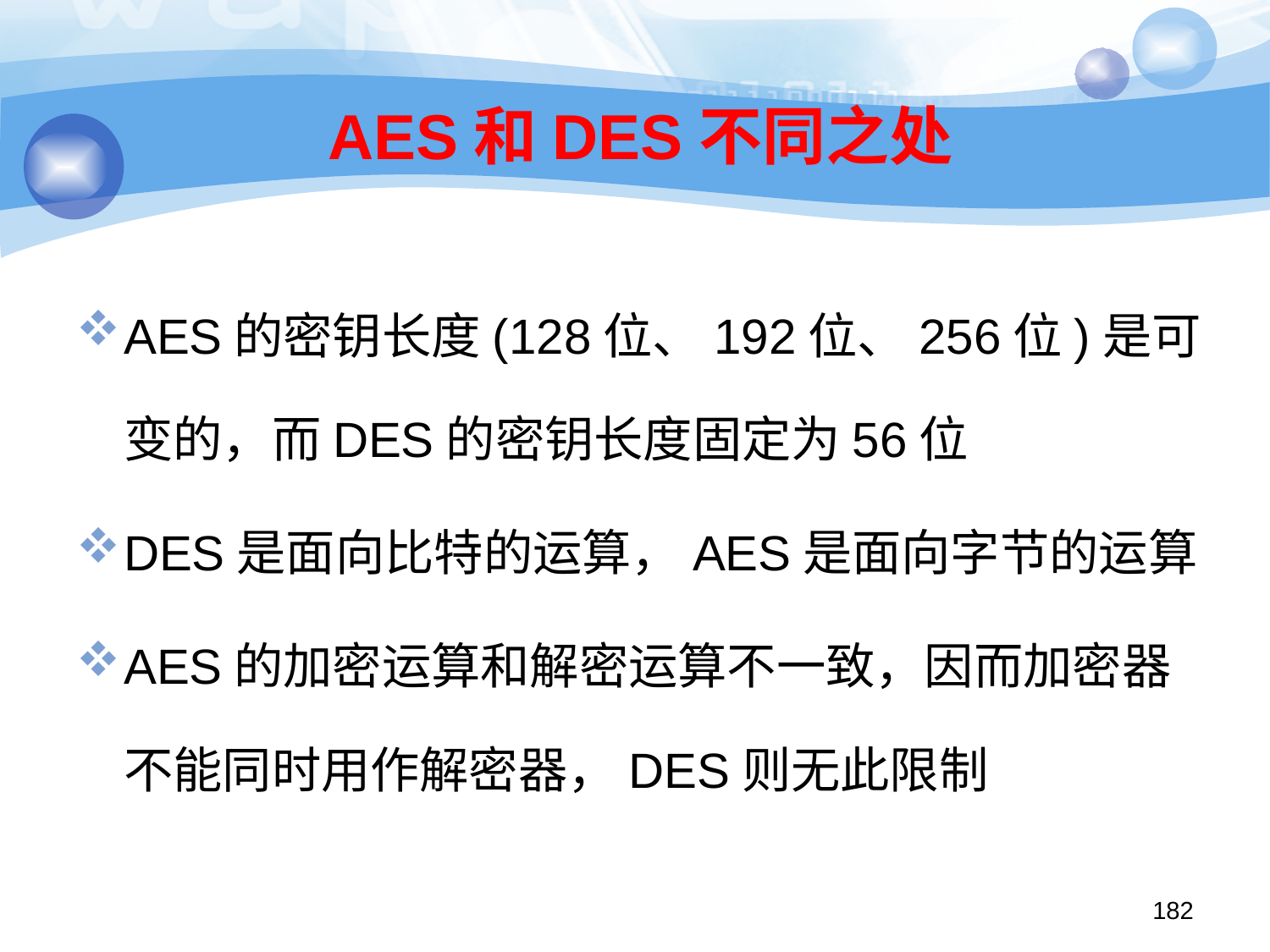

# AES和DES不同之处
AES的密钥长度(128位、192位、256位)是可变的，而DES的密钥长度固定为56位
DES是面向比特的运算，AES是面向字节的运算
AES的加密运算和解密运算不一致，因而加密器不能同时用作解密器，DES则无此限制
182